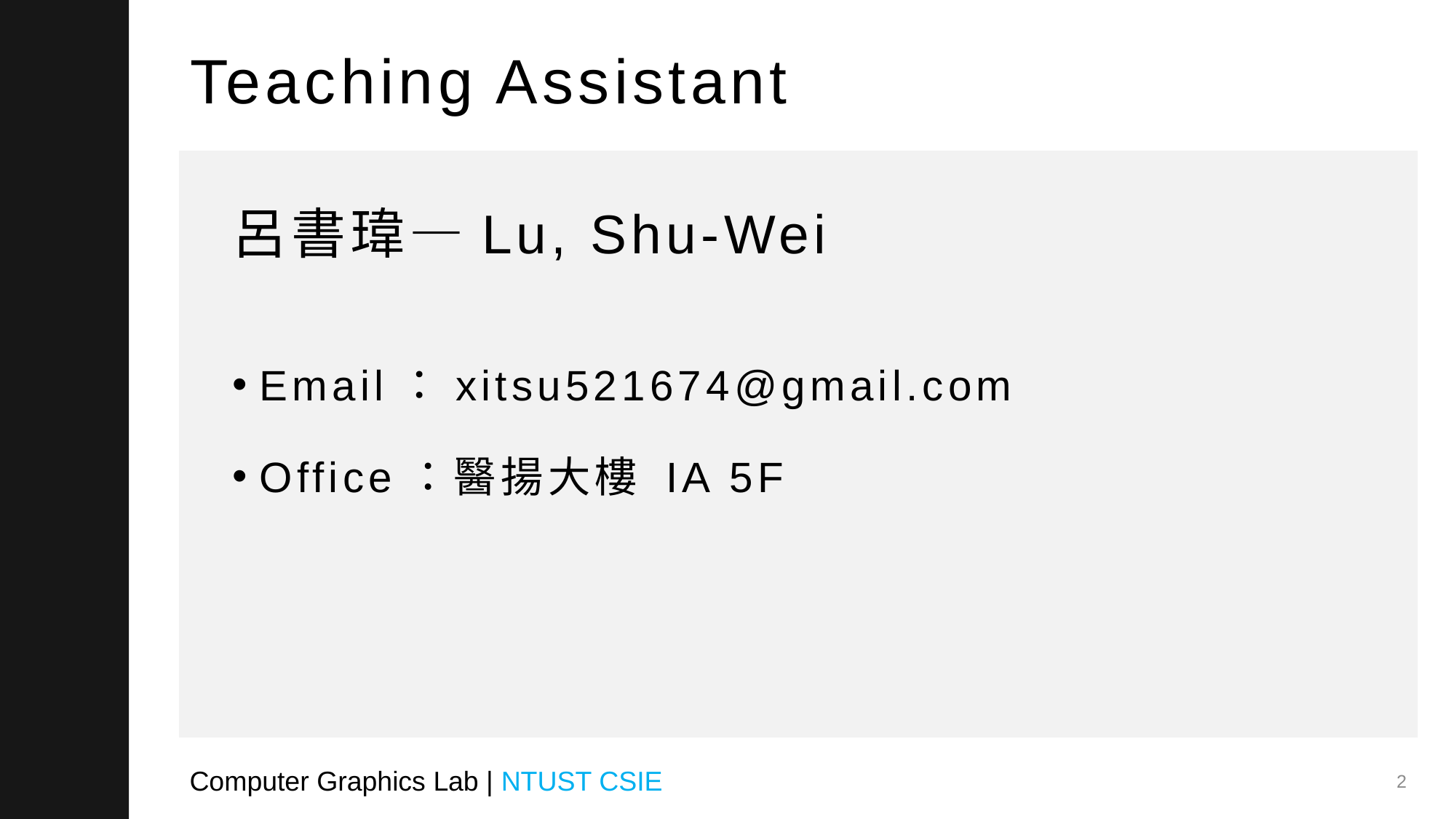

# Teaching Assistant
呂書瑋—Lu, Shu-Wei

Email：xitsu521674@gmail.com
Office：醫揚大樓 IA 5F